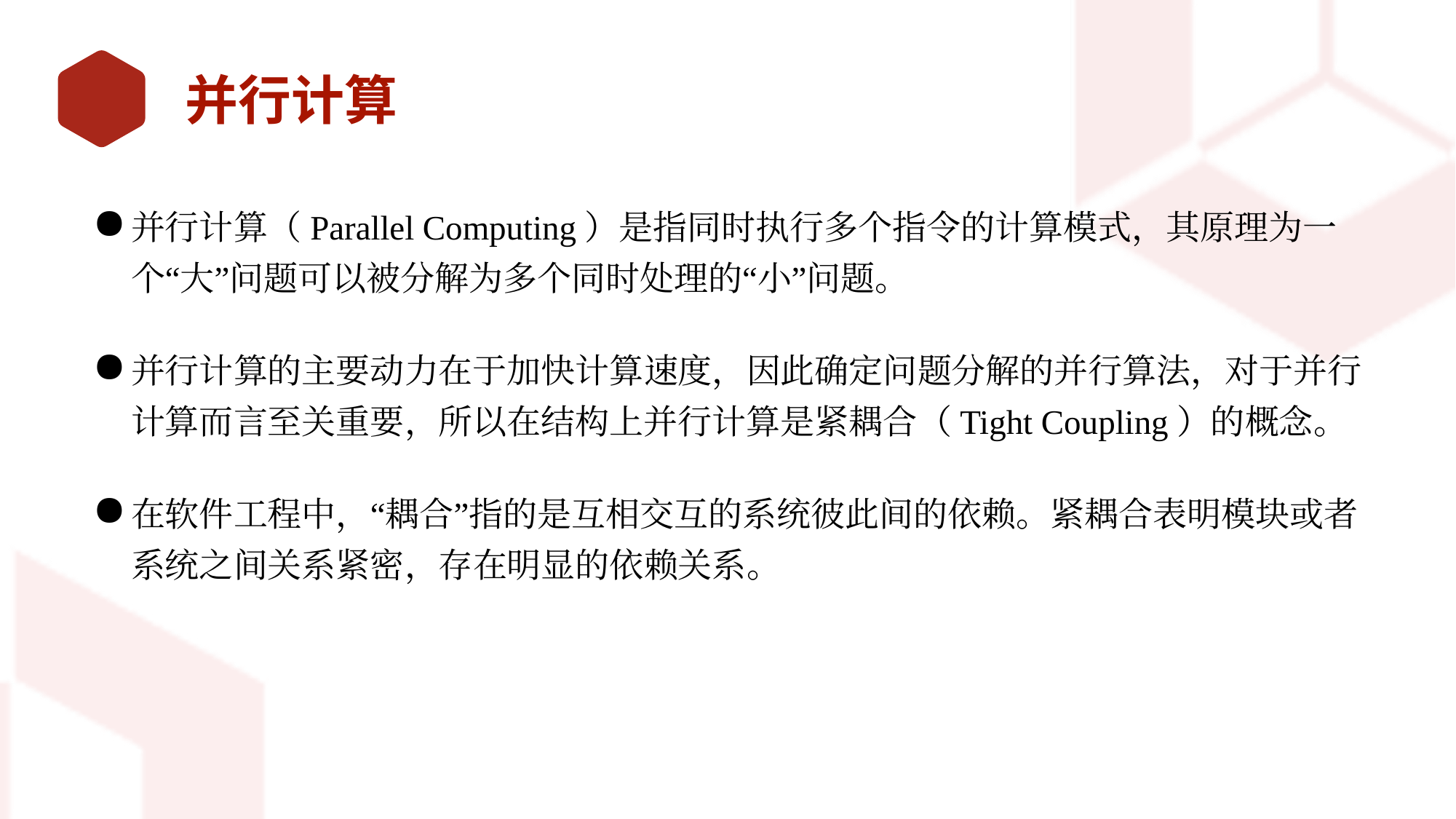

# 并行计算
并行计算（Parallel Computing）是指同时执行多个指令的计算模式，其原理为一个“大”问题可以被分解为多个同时处理的“小”问题。
并行计算的主要动力在于加快计算速度，因此确定问题分解的并行算法，对于并行计算而言至关重要，所以在结构上并行计算是紧耦合（Tight Coupling）的概念。
在软件工程中，“耦合”指的是互相交互的系统彼此间的依赖。紧耦合表明模块或者系统之间关系紧密，存在明显的依赖关系。